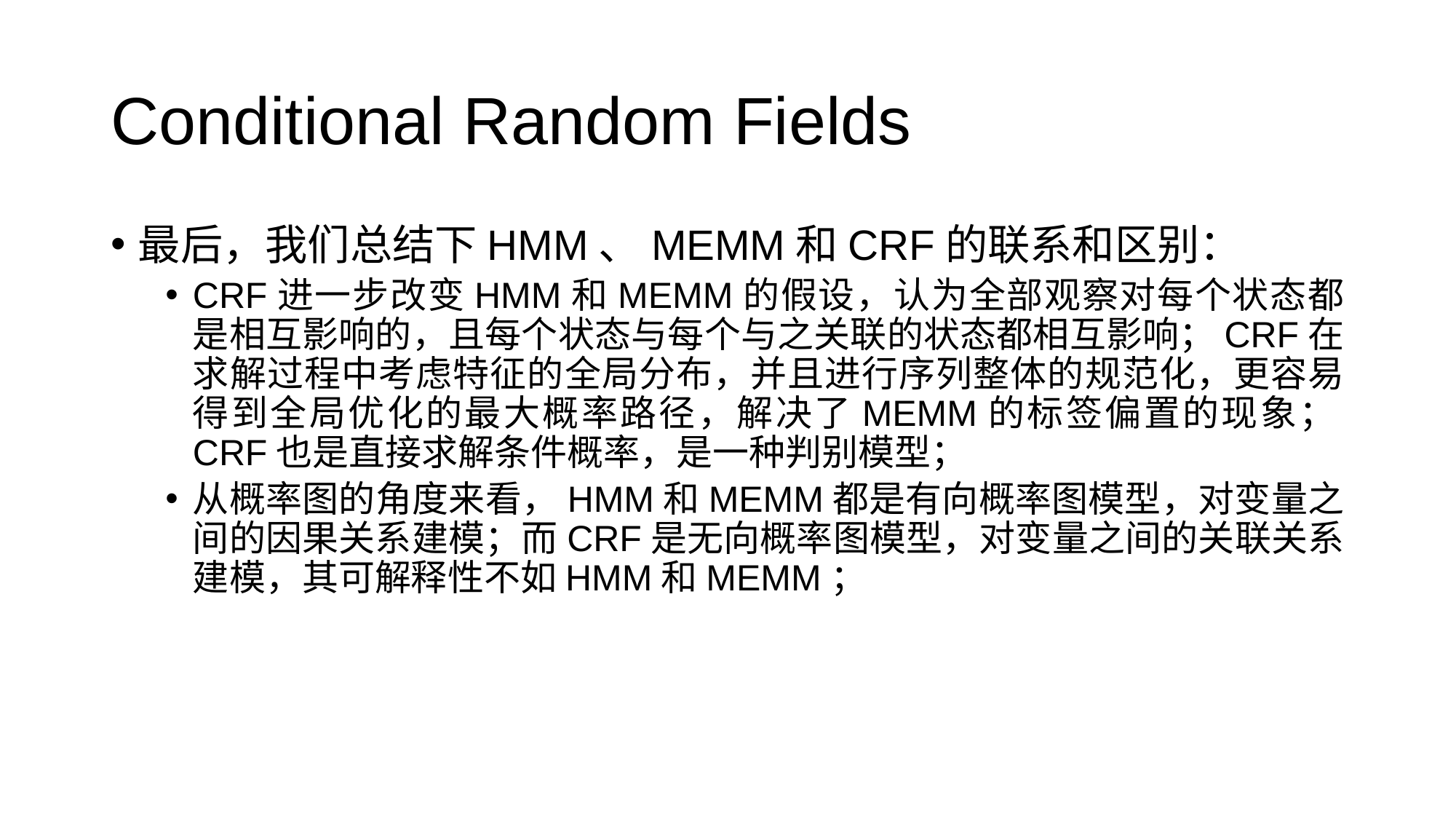

# Conditional Random Fields
最后，我们总结下HMM、MEMM和CRF的联系和区别：
CRF进一步改变HMM和MEMM的假设，认为全部观察对每个状态都是相互影响的，且每个状态与每个与之关联的状态都相互影响；CRF在求解过程中考虑特征的全局分布，并且进行序列整体的规范化，更容易得到全局优化的最大概率路径，解决了MEMM的标签偏置的现象；CRF也是直接求解条件概率，是一种判别模型；
从概率图的角度来看，HMM和MEMM都是有向概率图模型，对变量之间的因果关系建模；而CRF是无向概率图模型，对变量之间的关联关系建模，其可解释性不如HMM和MEMM；